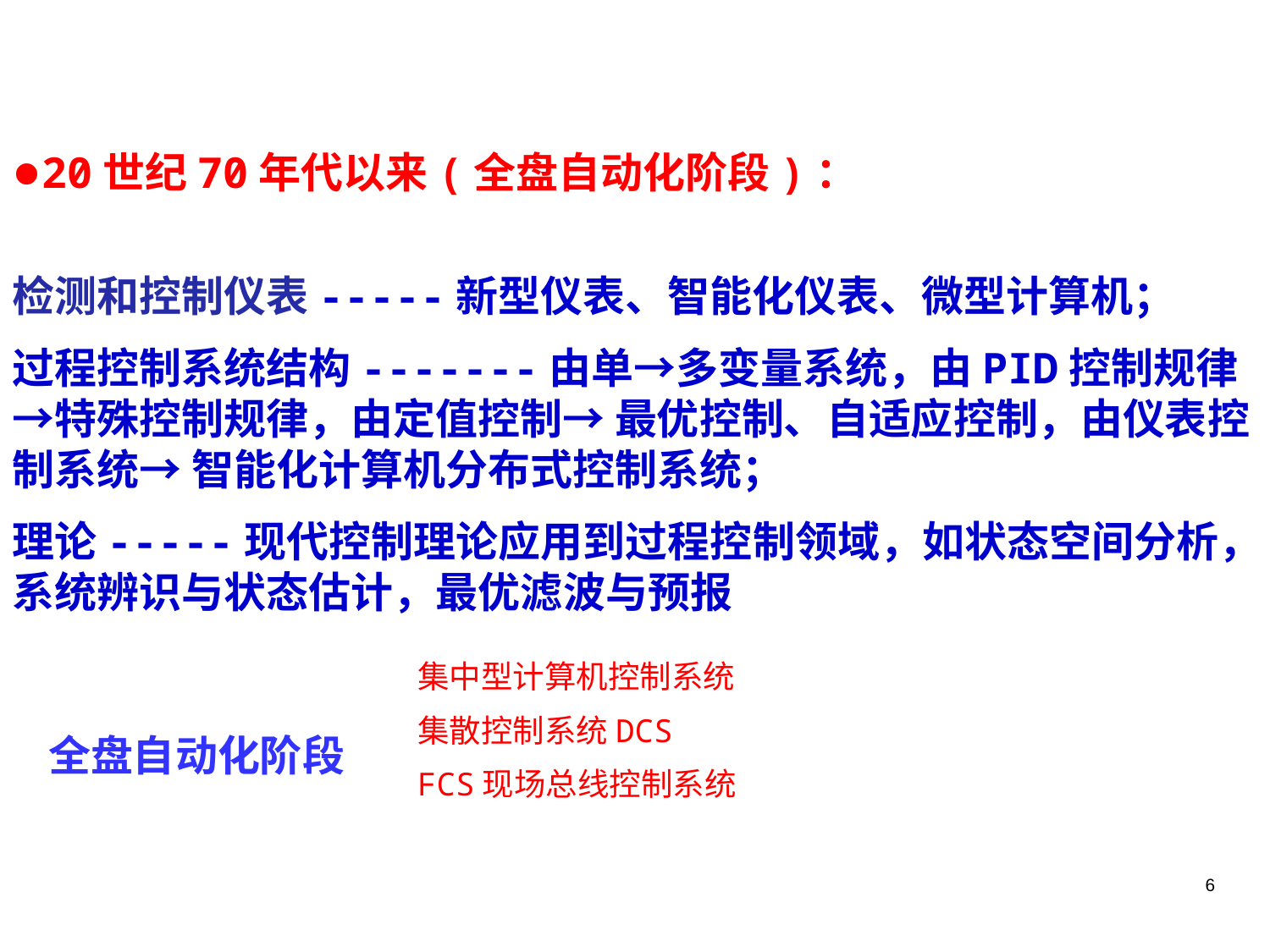

●20世纪70年代以来(全盘自动化阶段)：发展到现代过程控制的新阶段，这是过程控制发展的第三个阶段。主要特点：
检测和控制仪表-----新型仪表、智能化仪表、微型计算机；
过程控制系统结构-------由单→多变量系统，由PID控制规律 →特殊控制规律，由定值控制→ 最优控制、自适应控制，由仪表控制系统→ 智能化计算机分布式控制系统；
理论-----现代控制理论应用到过程控制领域，如状态空间分析，系统辨识与状态估计，最优滤波与预报。
集中型计算机控制系统
集散控制系统DCS
FCS现场总线控制系统
全盘自动化阶段
6